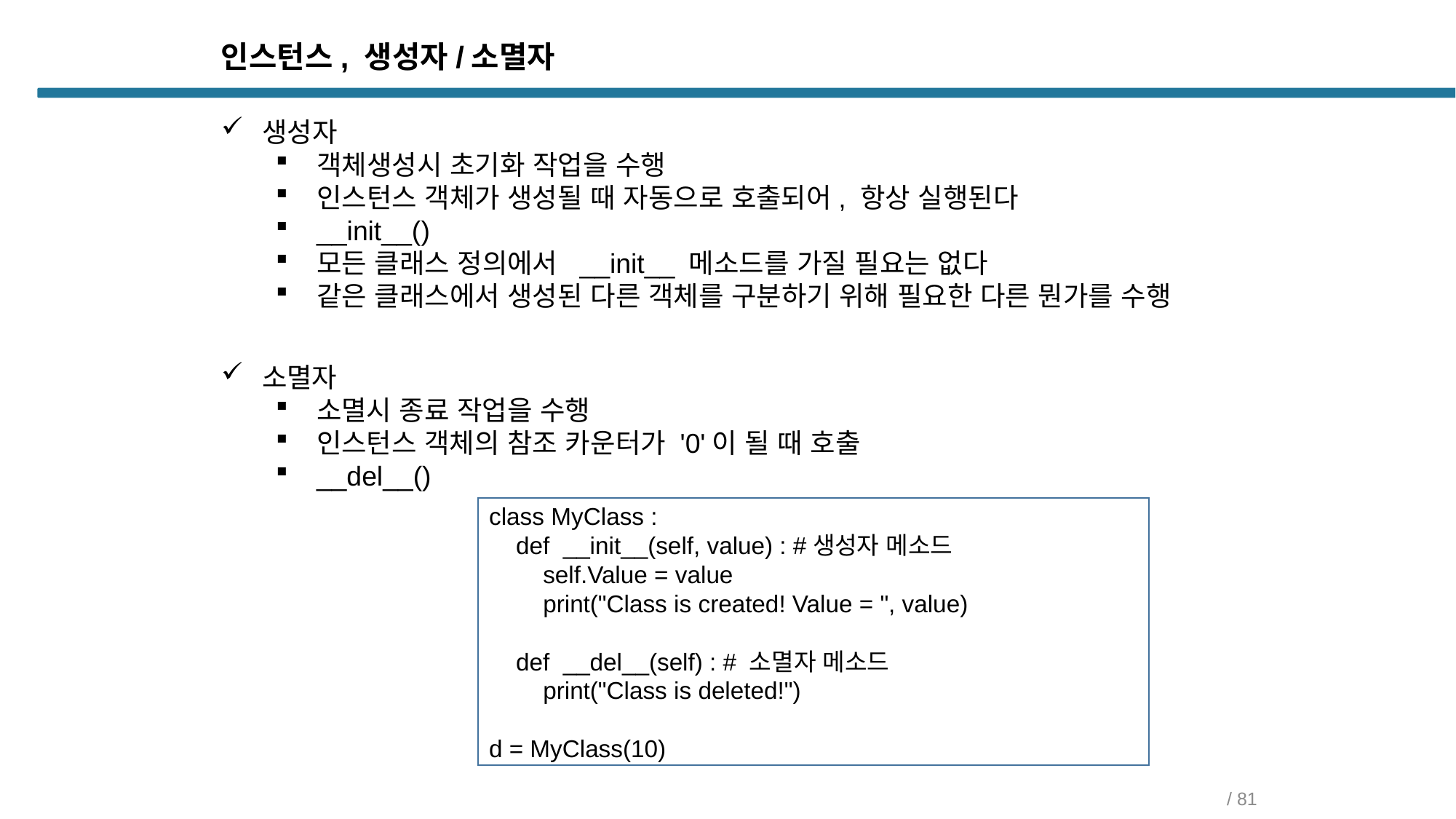

인스턴스, 생성자/소멸자
생성자
객체생성시 초기화 작업을 수행
인스턴스 객체가 생성될 때 자동으로 호출되어, 항상 실행된다
__init__()
모든 클래스 정의에서  __init__ 메소드를 가질 필요는 없다
같은 클래스에서 생성된 다른 객체를 구분하기 위해 필요한 다른 뭔가를 수행
소멸자
소멸시 종료 작업을 수행
인스턴스 객체의 참조 카운터가 '0'이 될 때 호출
__del__()
class MyClass :
    def  __init__(self, value) : #생성자 메소드
        self.Value = value
        print("Class is created! Value = ", value)

    def  __del__(self) : # 소멸자 메소드
        print("Class is deleted!")

d = MyClass(10)
/ 81